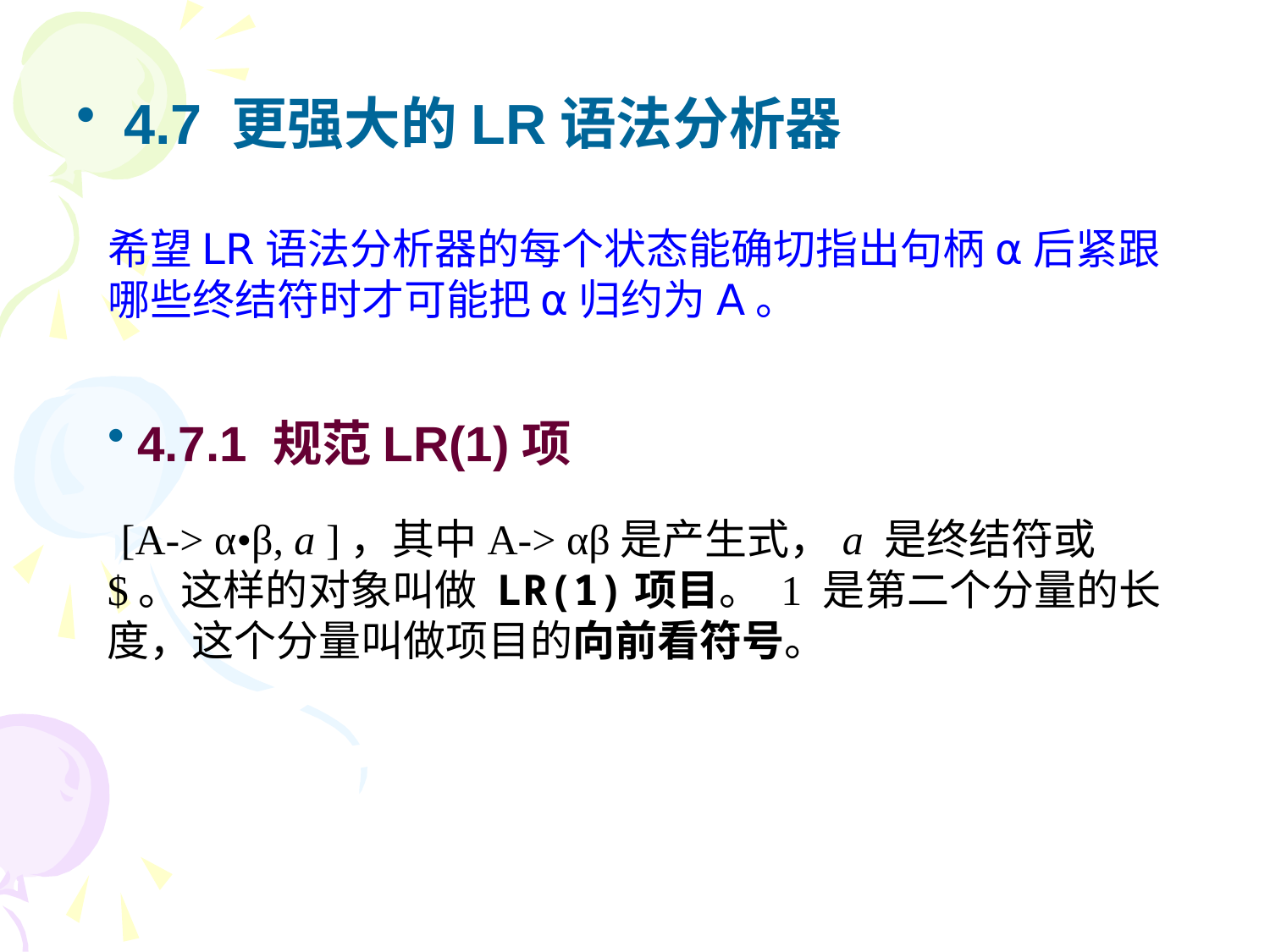

4.7 更强大的LR语法分析器
希望LR语法分析器的每个状态能确切指出句柄α后紧跟哪些终结符时才可能把α归约为A。
 4.7.1 规范LR(1)项
 [A-> α•β, a ]，其中A-> αβ是产生式，a 是终结符或$。这样的对象叫做 LR(1)项目。 1 是第二个分量的长度，这个分量叫做项目的向前看符号。
163